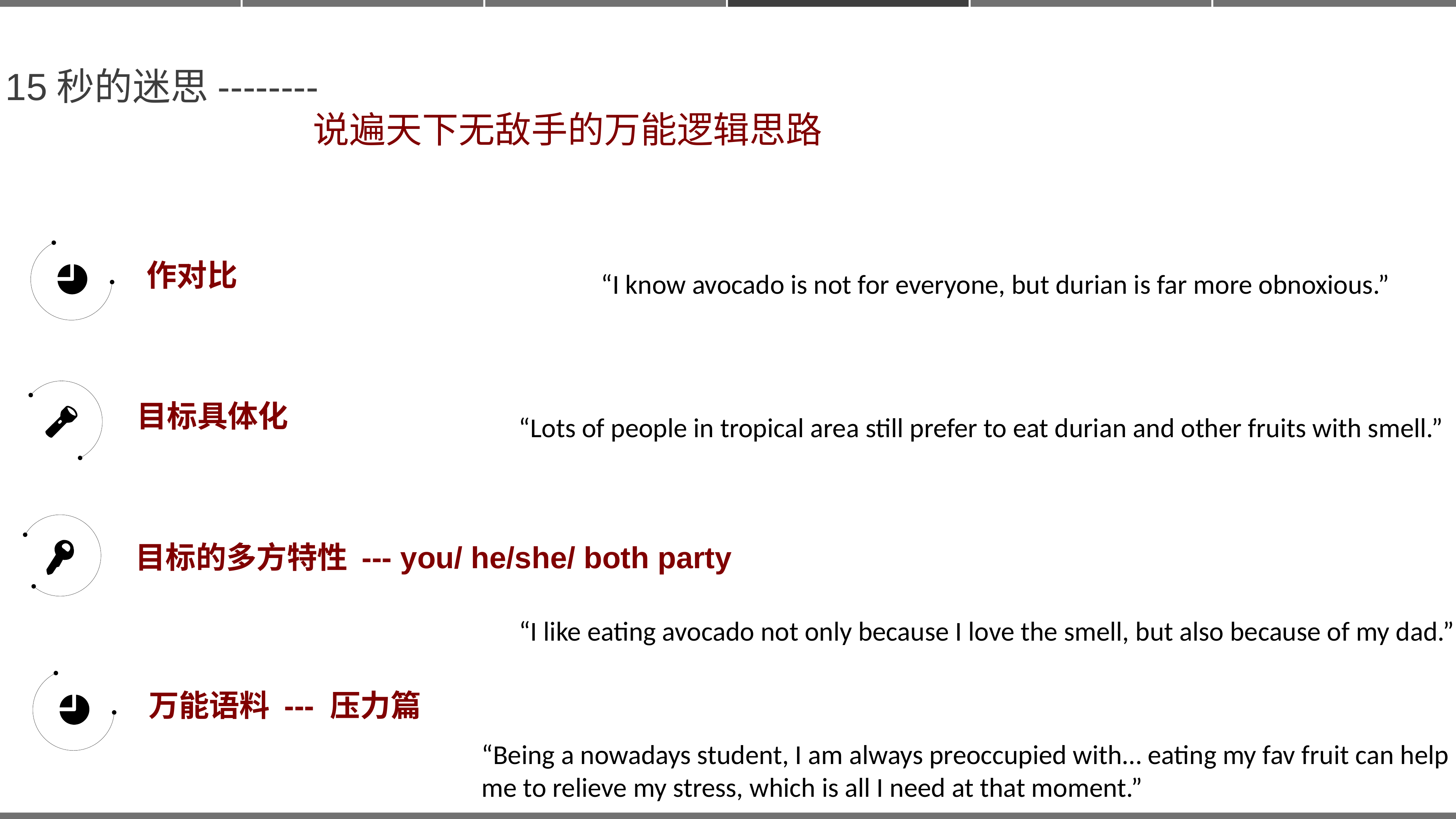

15秒的迷思--------
说遍天下无敌手的万能逻辑思路

作对比

 “I know avocado is not for everyone, but durian is far more obnoxious.”

目标具体化

“Lots of people in tropical area still prefer to eat durian and other fruits with smell.”

目标的多方特性 --- you/ he/she/ both party

“I like eating avocado not only because I love the smell, but also because of my dad.”

万能语料 --- 压力篇

“Being a nowadays student, I am always preoccupied with… eating my fav fruit can help me to relieve my stress, which is all I need at that moment.”